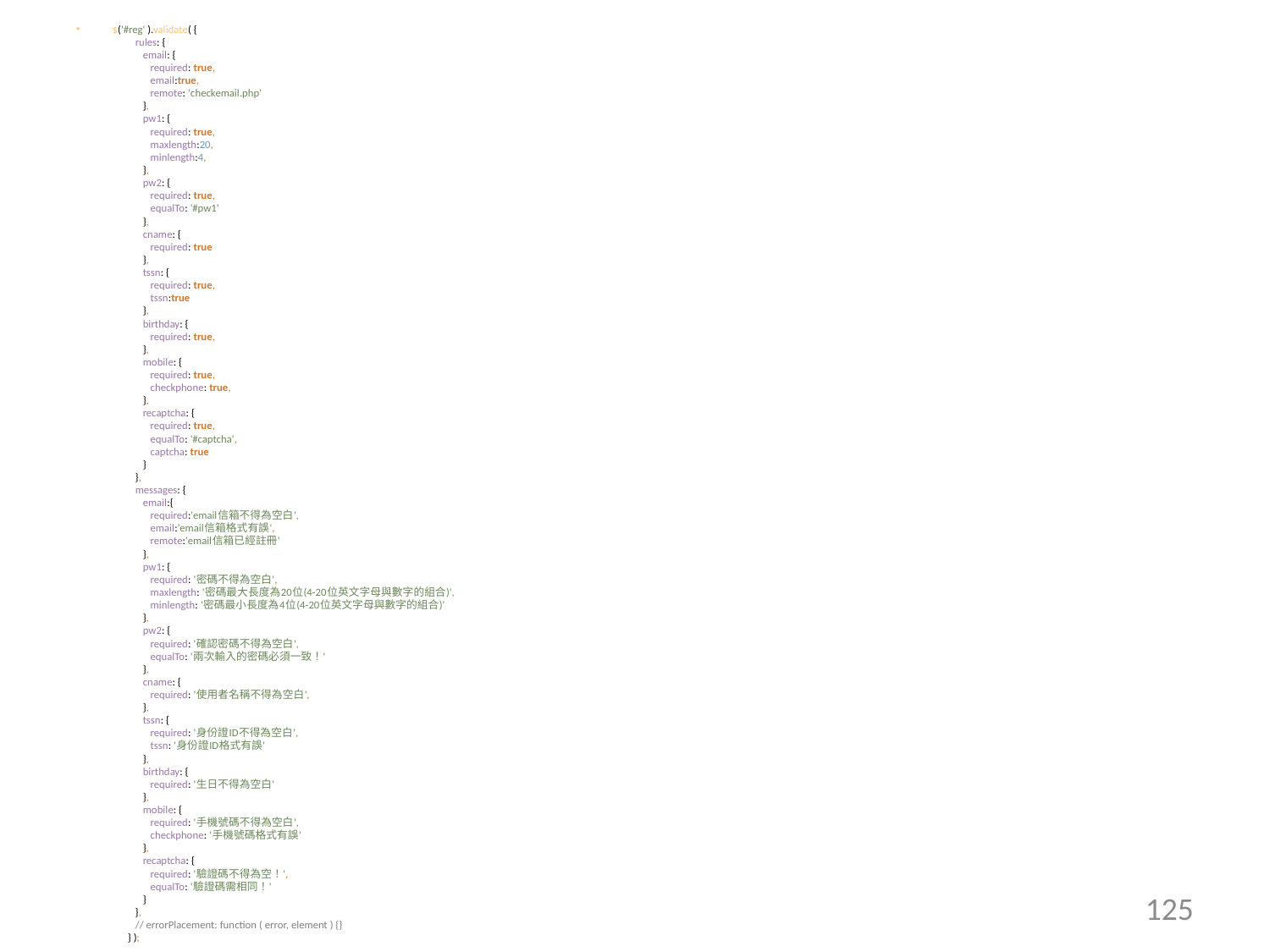

$('#reg' ).validate( {
         rules: {
            email: {
               required: true,
               email:true,
               remote: 'checkemail.php'
            },
            pw1: {
               required: true,
               maxlength:20,
               minlength:4,
            },
            pw2: {
               required: true,
               equalTo: '#pw1'
            },
            cname: {
               required: true
            },
            tssn: {
               required: true,
               tssn:true
            },
            birthday: {
               required: true,
            },
            mobile: {
               required: true,
               checkphone: true,
            },
            recaptcha: {
               required: true,
               equalTo: '#captcha',
               captcha: true
            }
         },
         messages: {
            email:{
               required:'email信箱不得為空白',
               email:'email信箱格式有誤',
               remote:'email信箱已經註冊'
            },
            pw1: {
               required: '密碼不得為空白',
               maxlength: '密碼最大長度為20位(4-20位英文字母與數字的組合)',
               minlength: '密碼最小長度為4位(4-20位英文字母與數字的組合)'
            },
            pw2: {
               required: '確認密碼不得為空白',
               equalTo: '兩次輸入的密碼必須一致！'
            },
            cname: {
               required: '使用者名稱不得為空白',
            },
            tssn: {
               required: '身份證ID不得為空白',
               tssn: '身份證ID格式有誤'
            },
            birthday: {
               required: '生日不得為空白'
            },
            mobile: {
               required: '手機號碼不得為空白',
               checkphone: '手機號碼格式有誤'
            },
            recaptcha: {
               required: '驗證碼不得為空！',
               equalTo: '驗證碼需相同！'
            }
         },
         // errorPlacement: function ( error, element ) {}
      } );
125